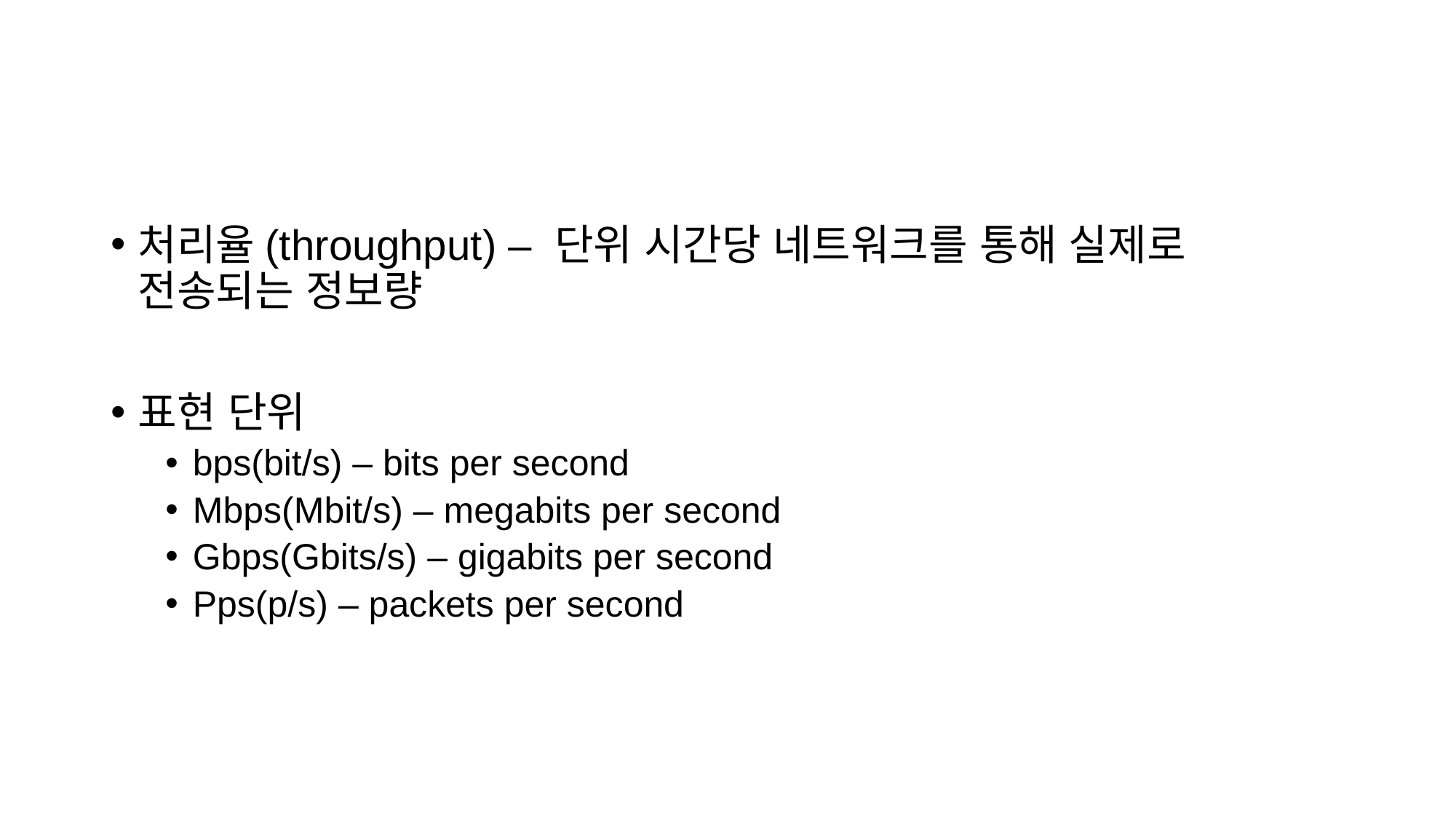

#
처리율(throughput) – 단위 시간당 네트워크를 통해 실제로 전송되는 정보량

표현 단위
bps(bit/s) – bits per second
Mbps(Mbit/s) – megabits per second
Gbps(Gbits/s) – gigabits per second
Pps(p/s) – packets per second